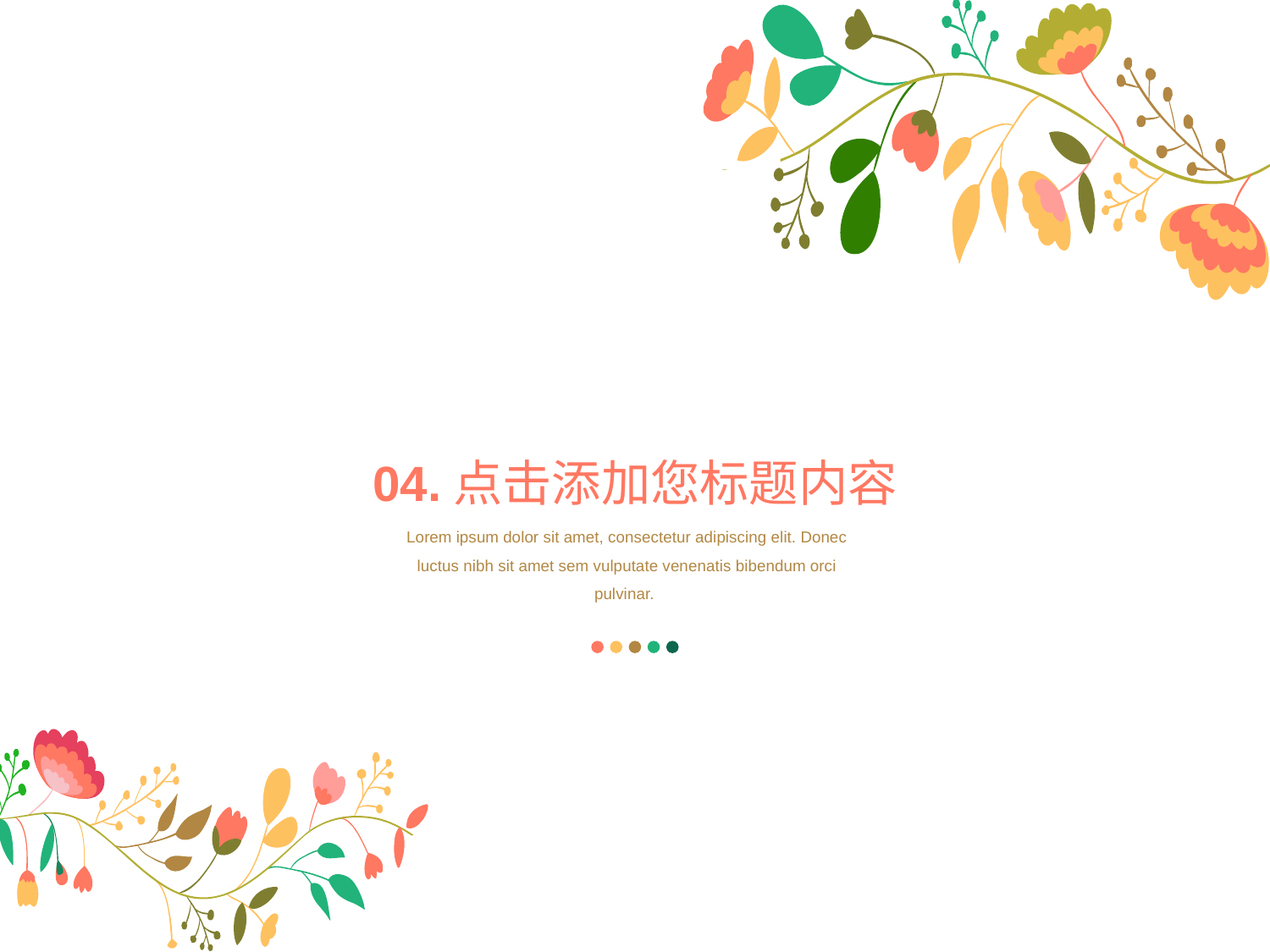

04.点击添加您标题内容
Lorem ipsum dolor sit amet, consectetur adipiscing elit. Donec luctus nibh sit amet sem vulputate venenatis bibendum orci pulvinar.